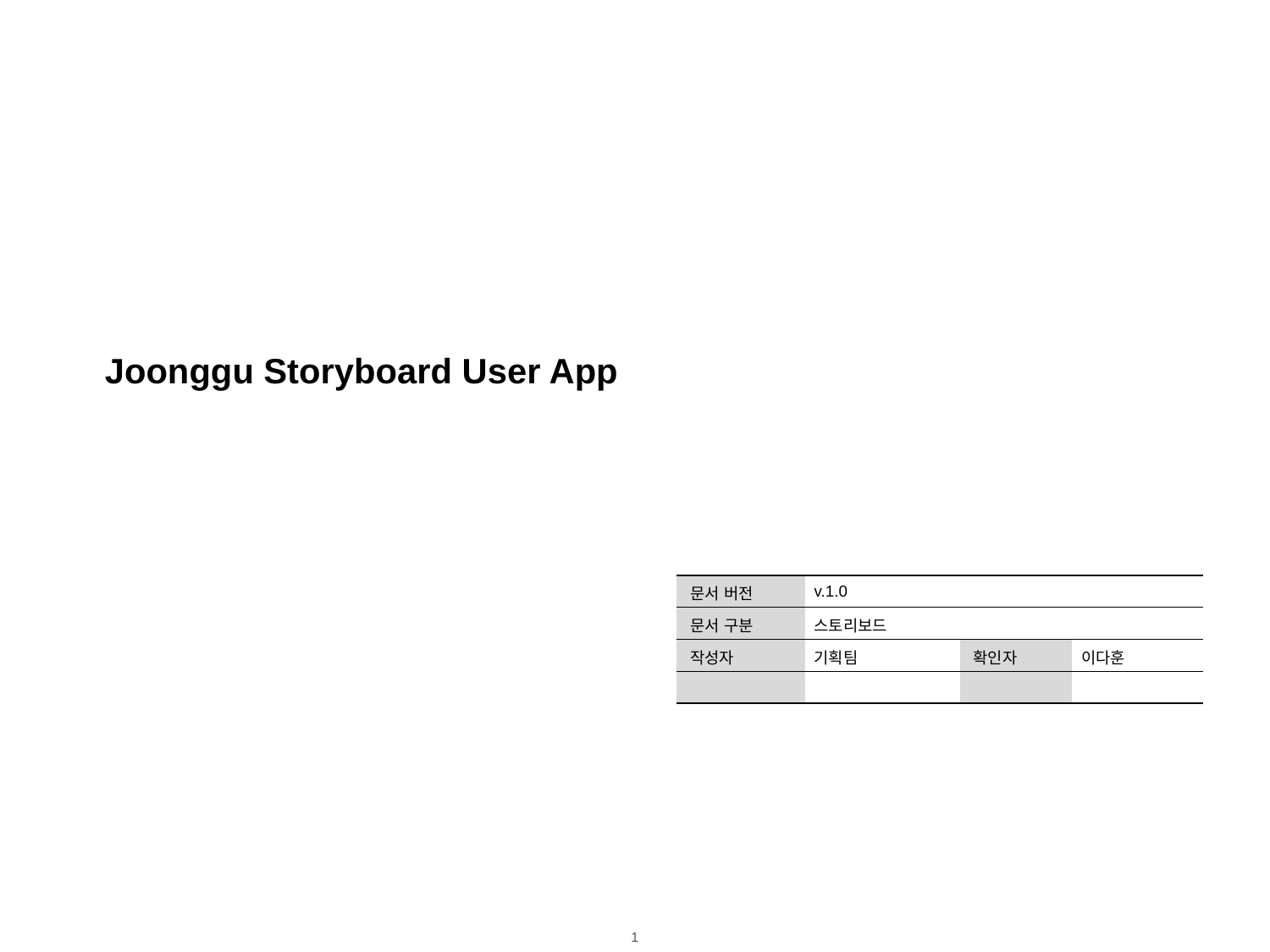

Joonggu Storyboard User App
| 문서 버전 | v.1.0 |  |  |
| --- | --- | --- | --- |
| 문서 구분 | 스토리보드 |  |  |
| 작성자 | 기획팀 | 확인자 | 이다훈 |
|  |  |  |  |